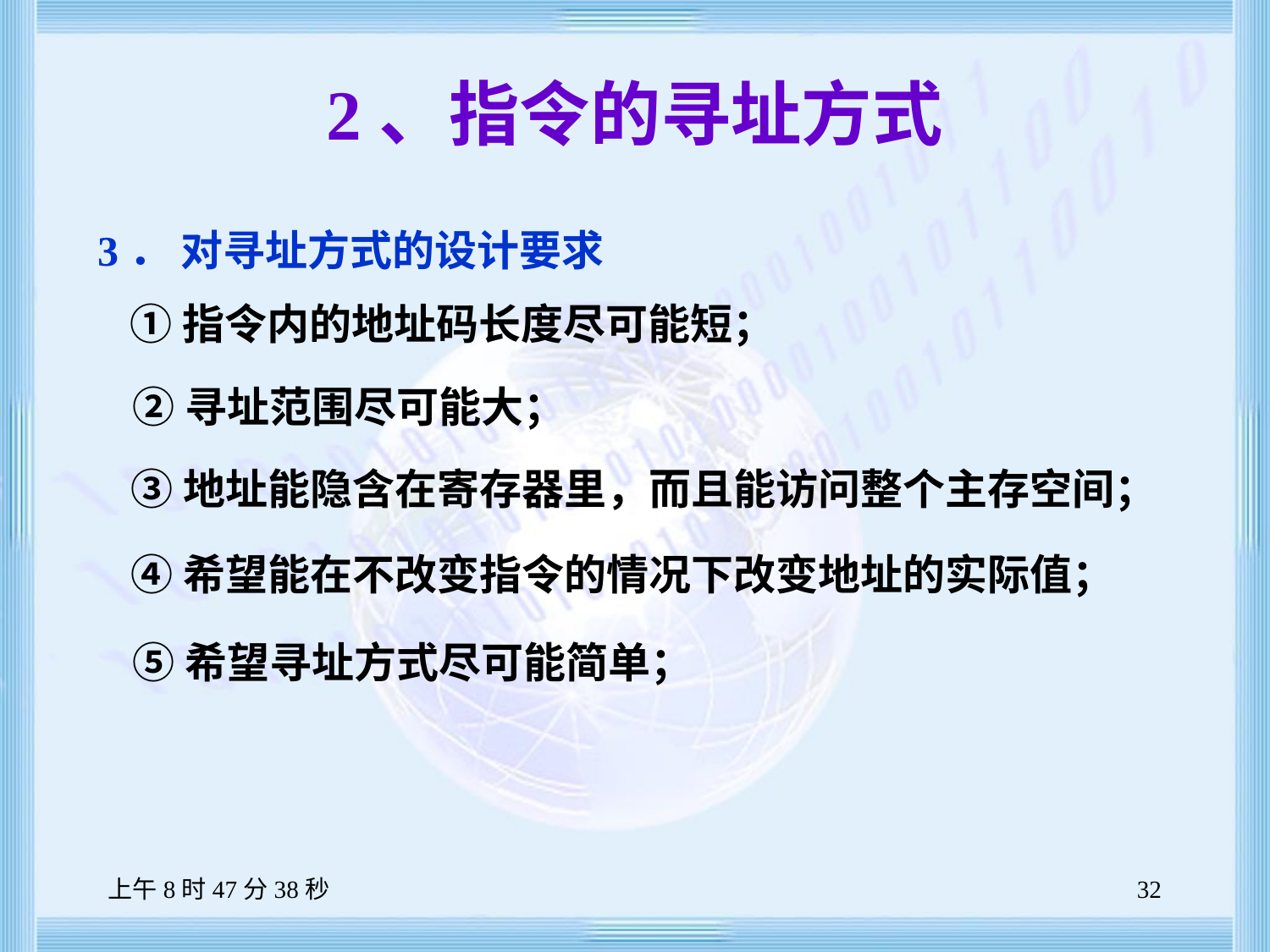

# 2、指令的寻址方式
3． 对寻址方式的设计要求
   ①指令内的地址码长度尽可能短；
 ②寻址范围尽可能大；
  ③地址能隐含在寄存器里，而且能访问整个主存空间；
      ④希望能在不改变指令的情况下改变地址的实际值；
 ⑤希望寻址方式尽可能简单；
上午8时47分38秒
32